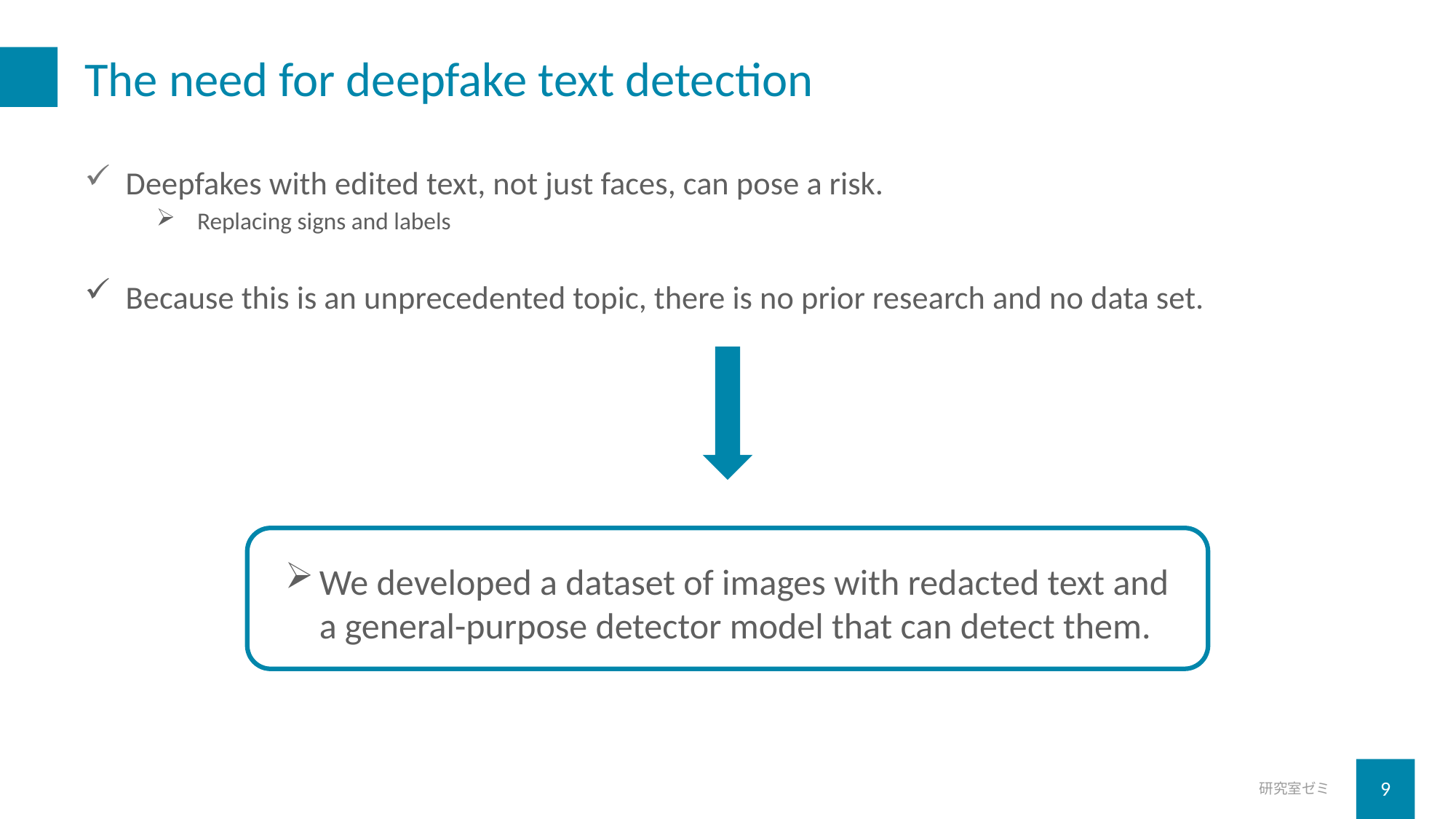

# The need for deepfake text detection
Deepfakes with edited text, not just faces, can pose a risk.
Replacing signs and labels

Because this is an unprecedented topic, there is no prior research and no data set.

We developed a dataset of images with redacted text and a general-purpose detector model that can detect them.
研究室ゼミ
9